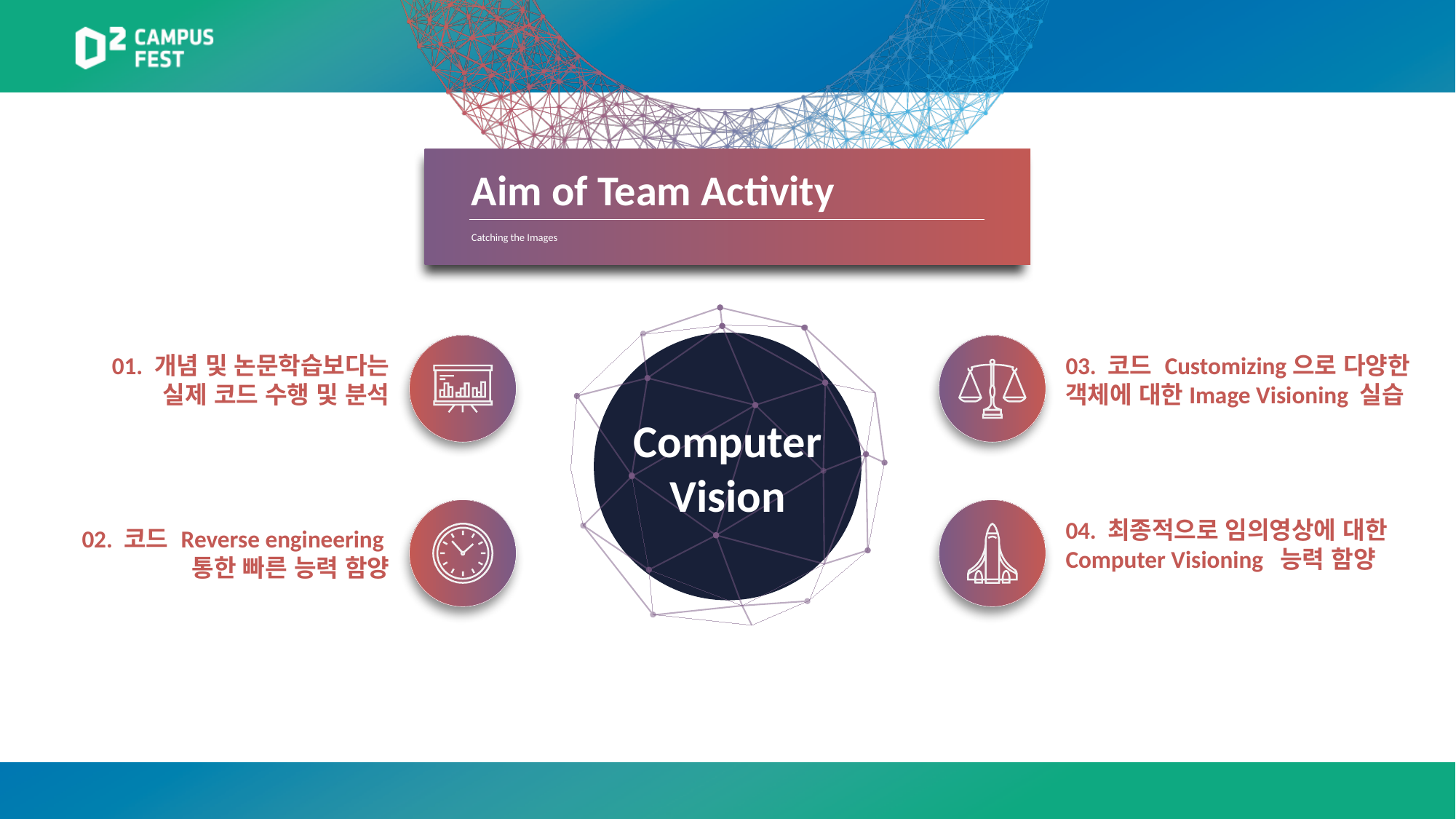

Aim of Team Activity
Catching the Images

01. 개념 및 논문학습보다는
실제 코드 수행 및 분석
03. 코드 Customizing으로 다양한 객체에 대한Image Visioning 실습
Computer
Vision

04. 최종적으로 임의영상에 대한 Computer Visioning  능력 함양
02. 코드 Reverse engineering  통한 빠른 능력 함양